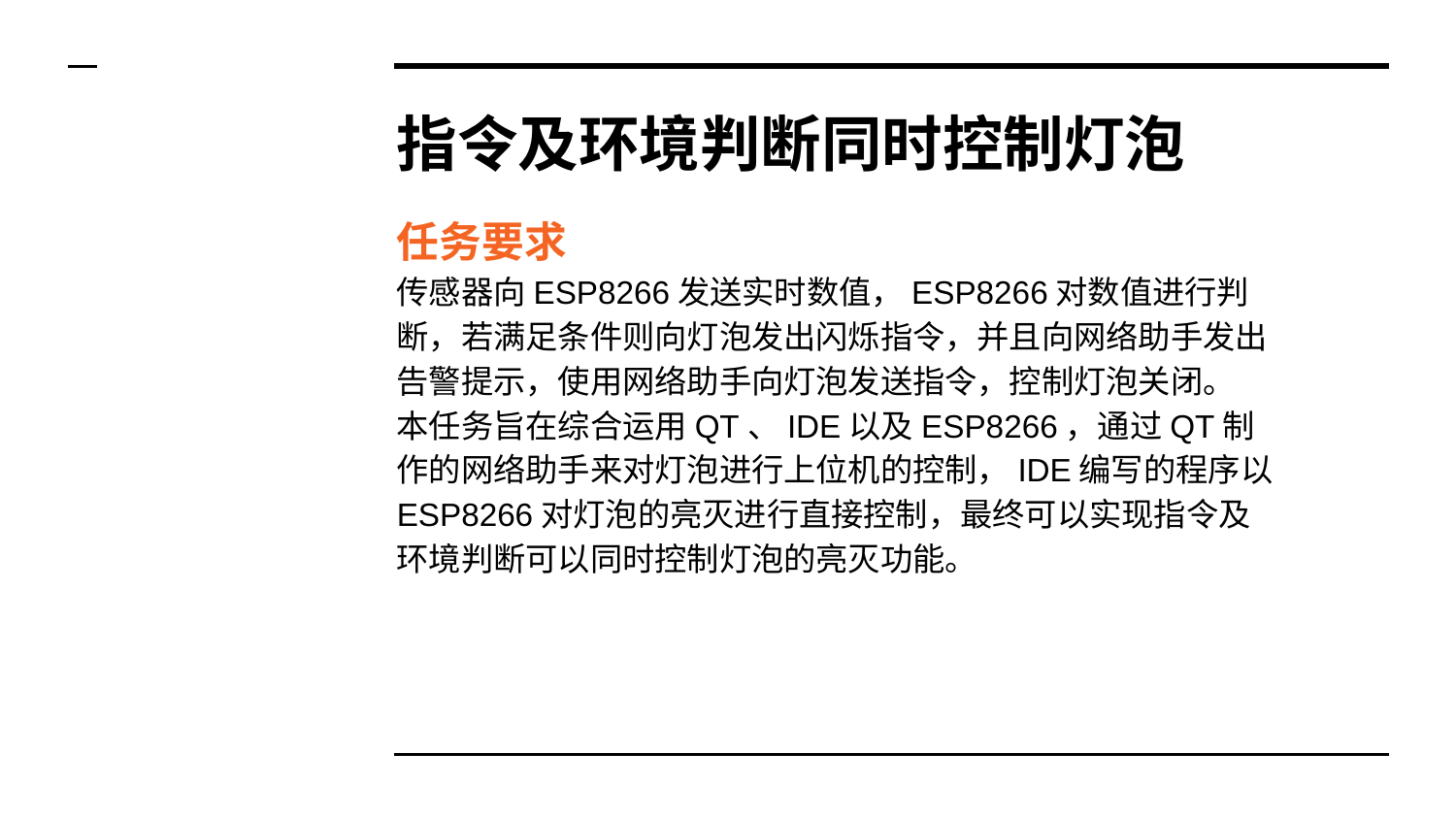

# 指令及环境判断同时控制灯泡
任务要求
传感器向ESP8266发送实时数值，ESP8266对数值进行判断，若满足条件则向灯泡发出闪烁指令，并且向网络助手发出告警提示，使用网络助手向灯泡发送指令，控制灯泡关闭。
本任务旨在综合运用QT、IDE以及ESP8266，通过QT制作的网络助手来对灯泡进行上位机的控制，IDE编写的程序以ESP8266对灯泡的亮灭进行直接控制，最终可以实现指令及环境判断可以同时控制灯泡的亮灭功能。